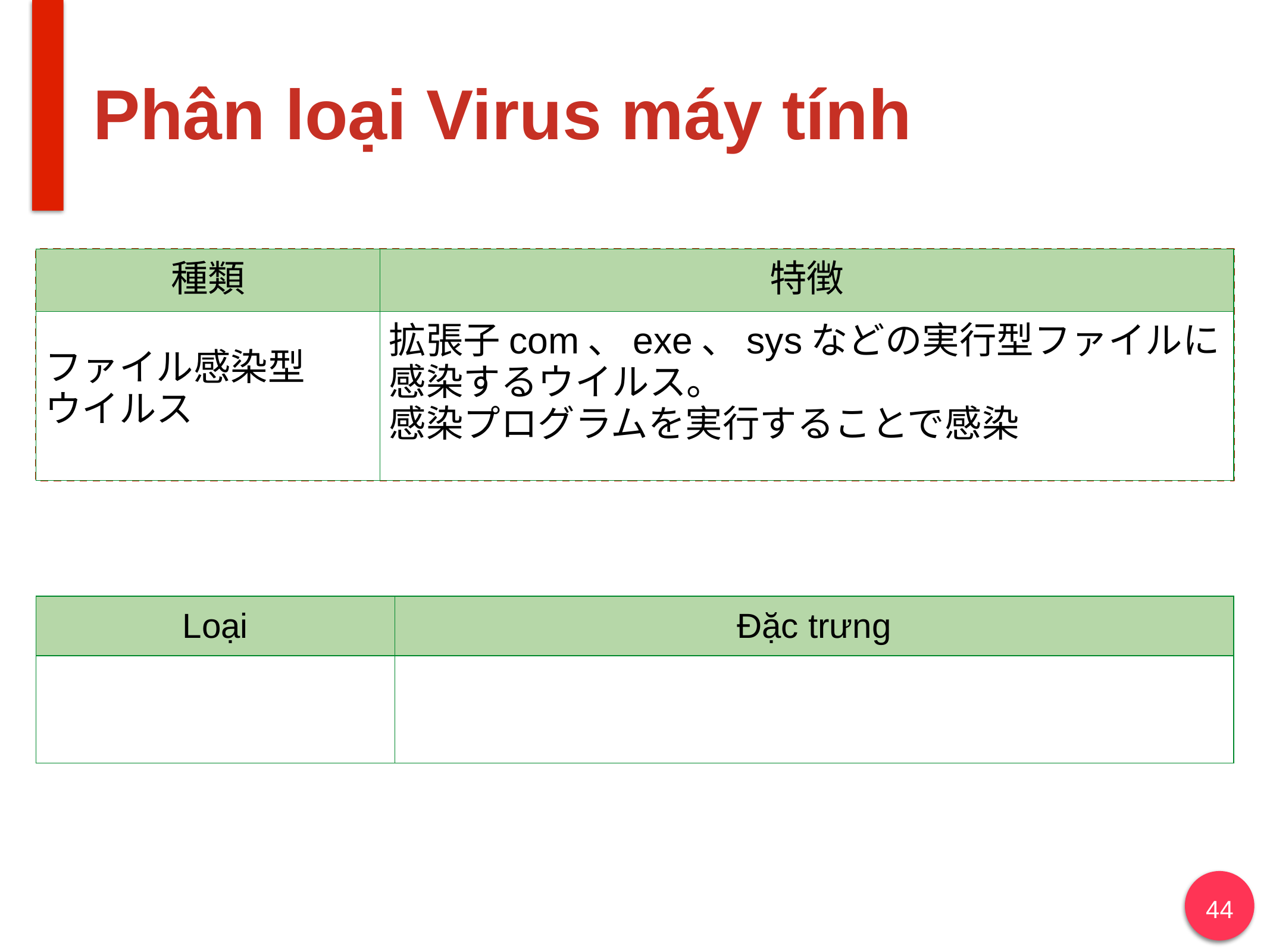

# Phân loại Virus máy tính

| 種類 | 特徴 |
| --- | --- |
| ファイル感染型 ウイルス | 拡張子com、exe、sysなどの実行型ファイルに 感染するウイルス。 感染プログラムを実行することで感染 |

| Loại | Đặc trưng |
| --- | --- |
|  |  |
44